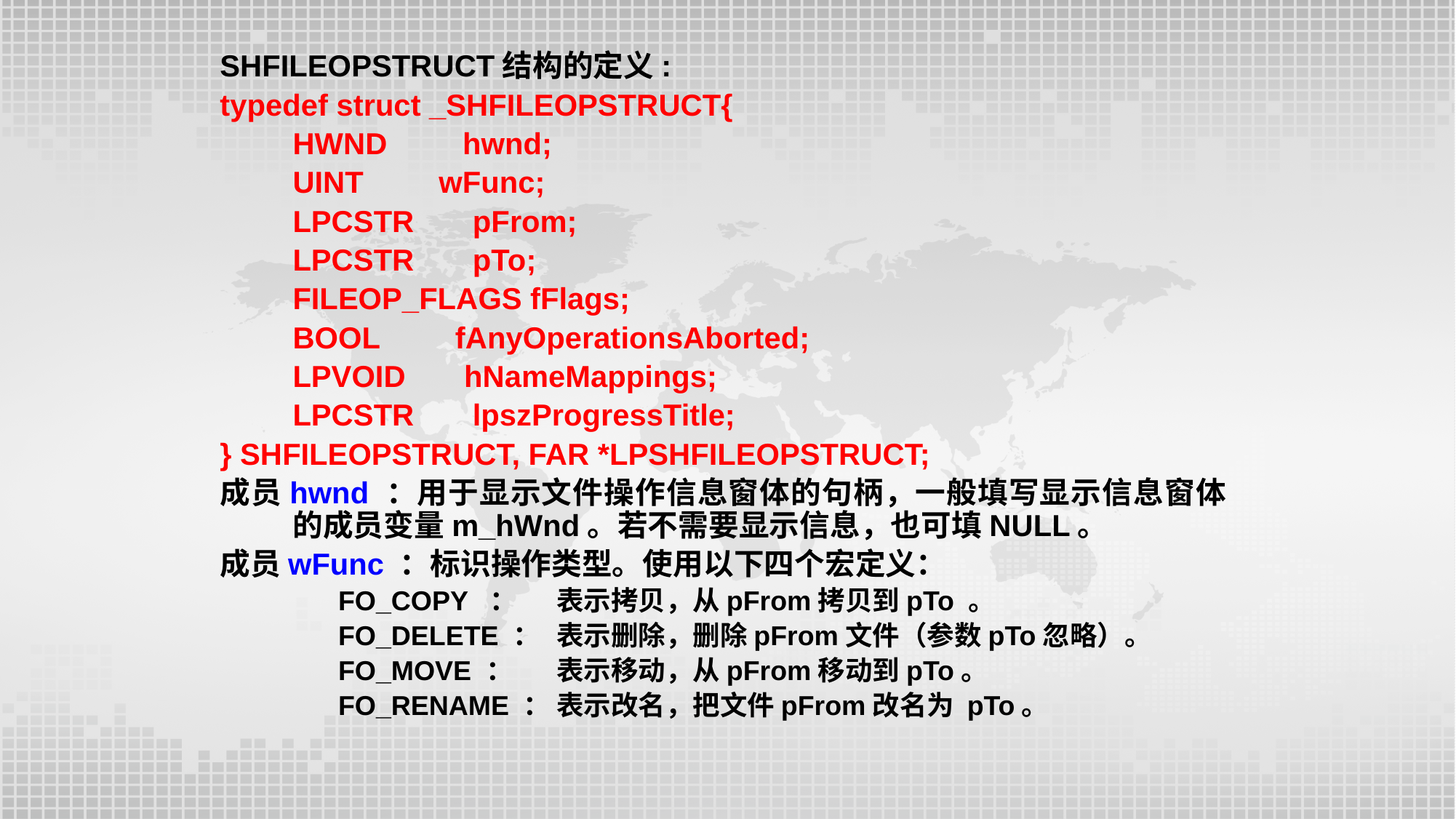

SHFILEOPSTRUCT结构的定义:
typedef struct _SHFILEOPSTRUCT{
    	HWND         hwnd;
    	UINT         wFunc;
  	LPCSTR       pFrom;
   	LPCSTR       pTo;
  	FILEOP_FLAGS fFlags;
   	BOOL         fAnyOperationsAborted;
    	LPVOID       hNameMappings;
    	LPCSTR       lpszProgressTitle;
} SHFILEOPSTRUCT, FAR *LPSHFILEOPSTRUCT;
成员hwnd ：用于显示文件操作信息窗体的句柄，一般填写显示信息窗体的成员变量m_hWnd。若不需要显示信息，也可填NULL。
成员wFunc ：标识操作类型。使用以下四个宏定义：
	FO_COPY  ：	表示拷贝，从pFrom拷贝到pTo 。
	FO_DELETE ：	表示删除，删除pFrom文件（参数pTo忽略）。
	FO_MOVE ：	表示移动，从pFrom移动到pTo。
	FO_RENAME ：	表示改名，把文件pFrom改名为 pTo。